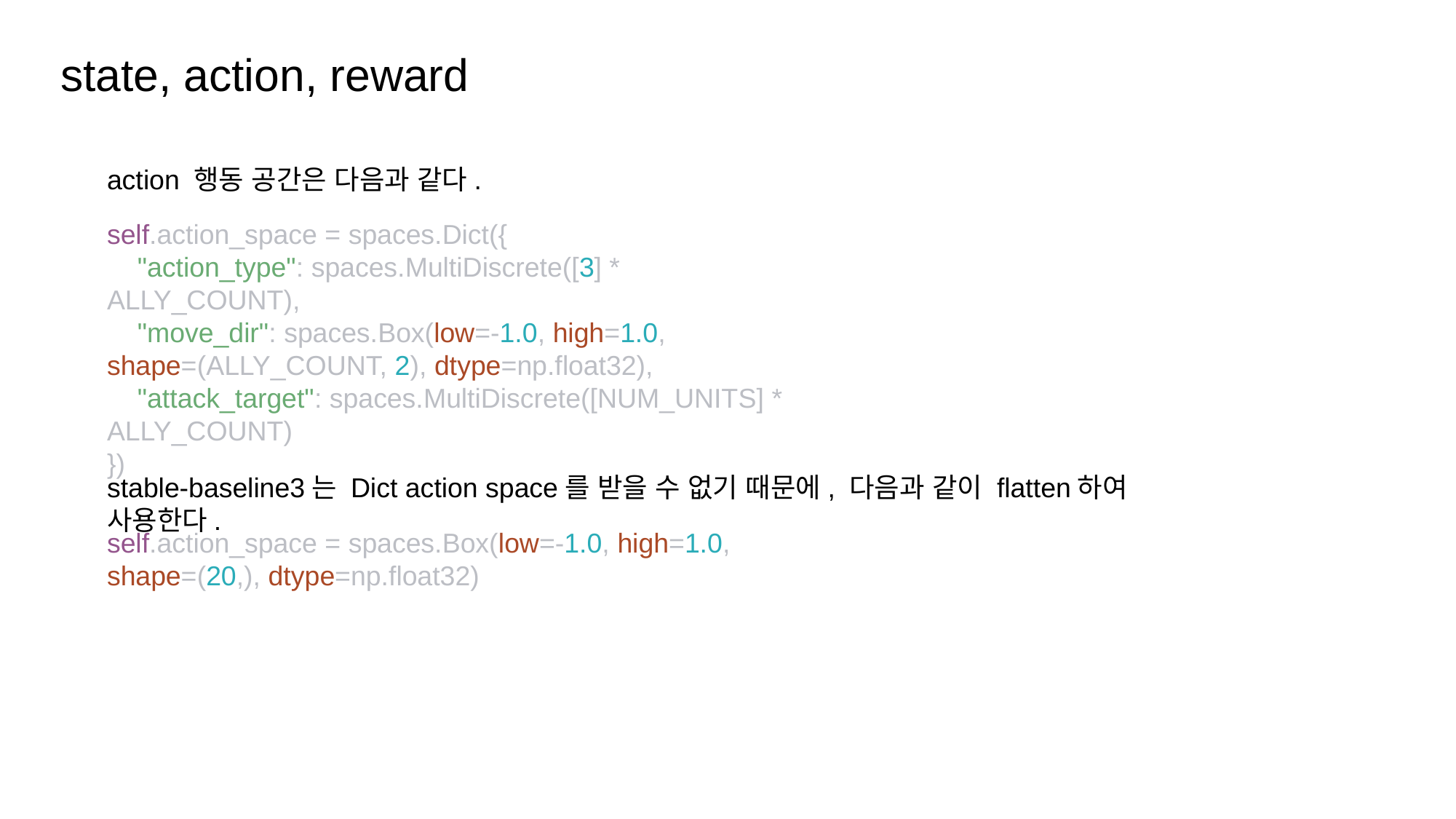

state, action, reward
action 행동 공간은 다음과 같다.
self.action_space = spaces.Dict({
    "action_type": spaces.MultiDiscrete([3] * ALLY_COUNT),
    "move_dir": spaces.Box(low=-1.0, high=1.0, shape=(ALLY_COUNT, 2), dtype=np.float32),
    "attack_target": spaces.MultiDiscrete([NUM_UNITS] * ALLY_COUNT)
})
stable-baseline3는 Dict action space를 받을 수 없기 때문에, 다음과 같이 flatten하여 사용한다.
self.action_space = spaces.Box(low=-1.0, high=1.0, shape=(20,), dtype=np.float32)